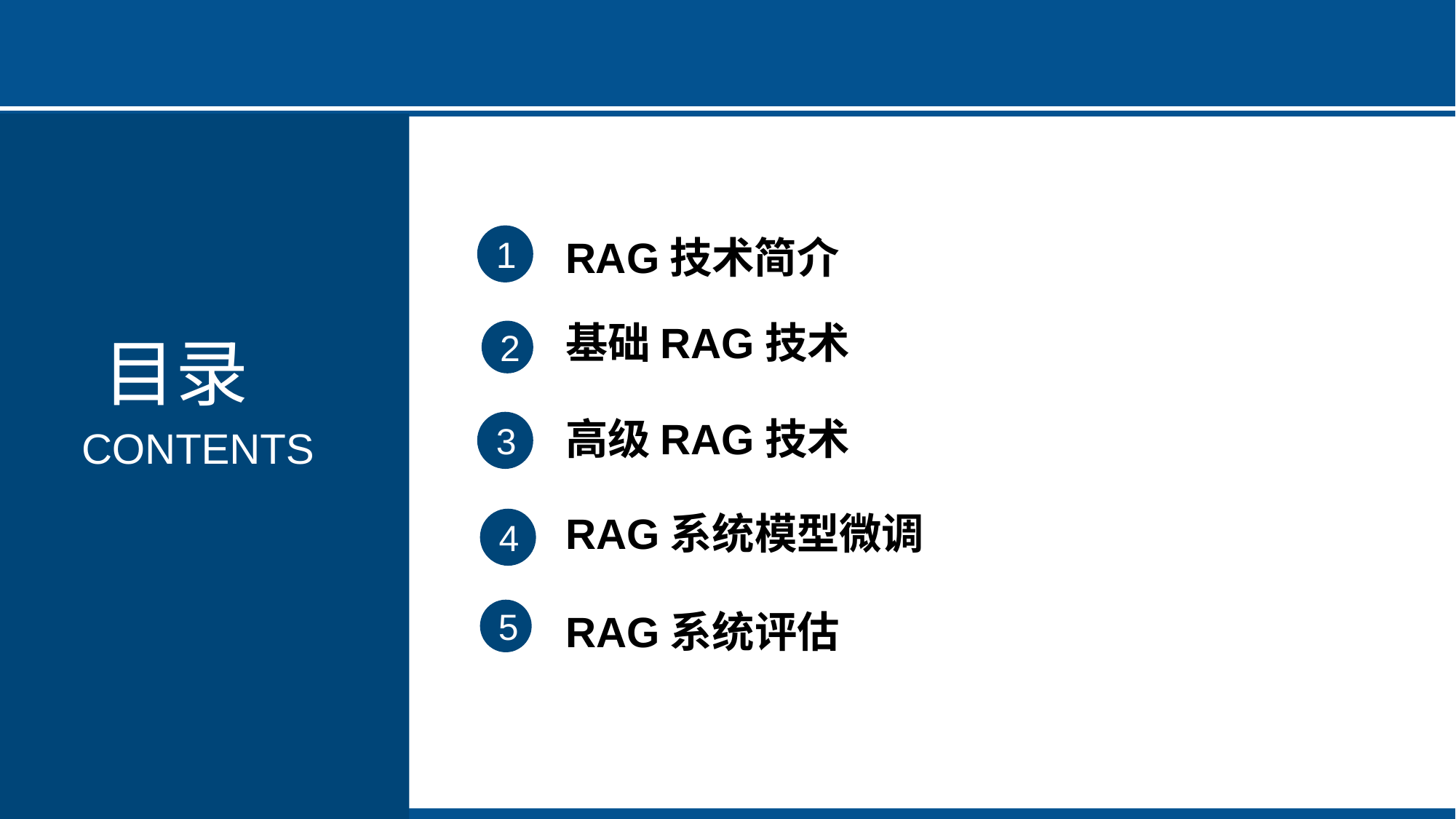

1
RAG技术简介
基础RAG技术
2
目录
高级RAG技术
3
CONTENTS
RAG系统模型微调
4
RAG系统评估
5